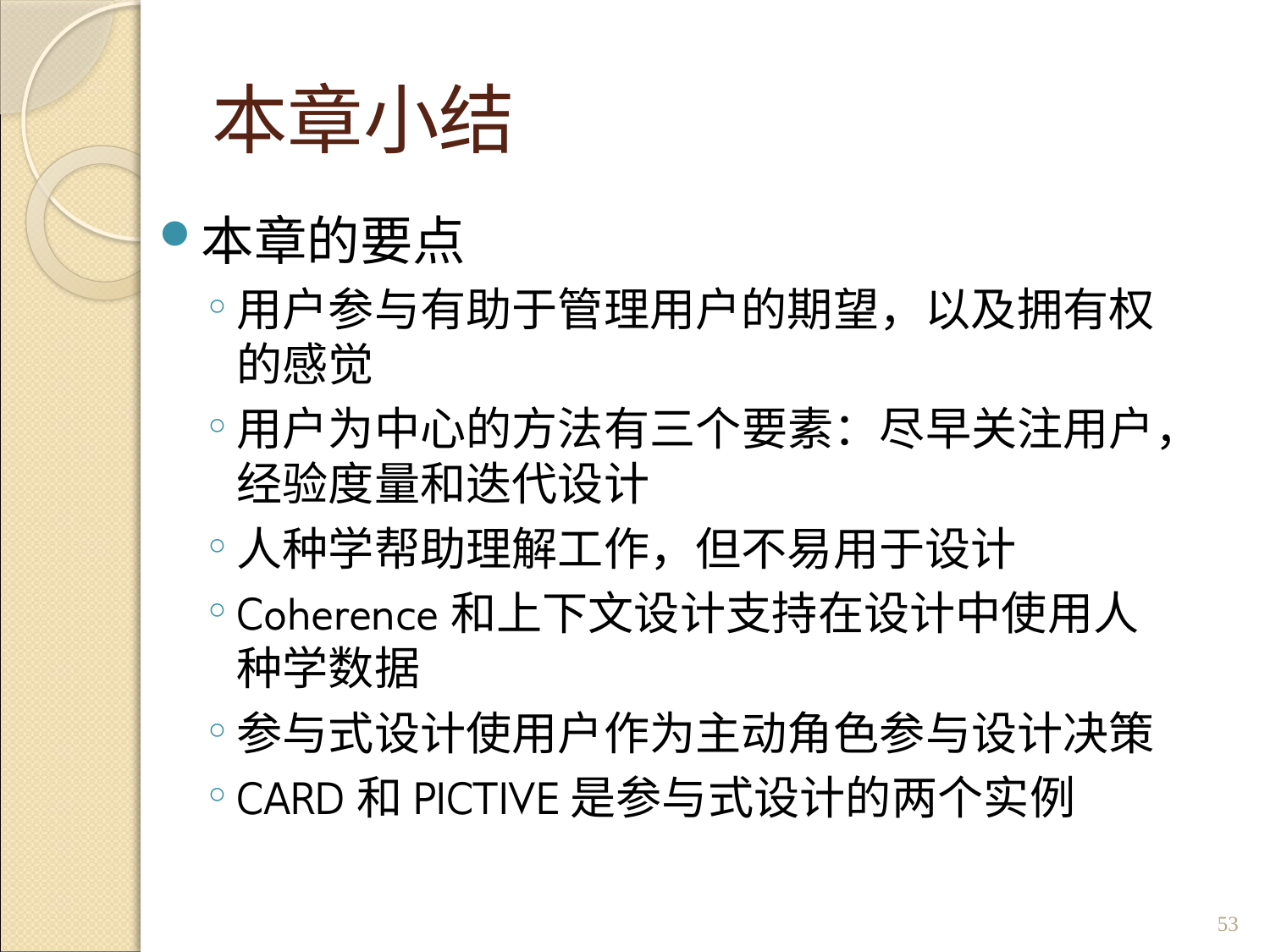

# 本章小结
本章的要点
用户参与有助于管理用户的期望，以及拥有权的感觉
用户为中心的方法有三个要素：尽早关注用户，经验度量和迭代设计
人种学帮助理解工作，但不易用于设计
Coherence和上下文设计支持在设计中使用人种学数据
参与式设计使用户作为主动角色参与设计决策
CARD和PICTIVE是参与式设计的两个实例
53